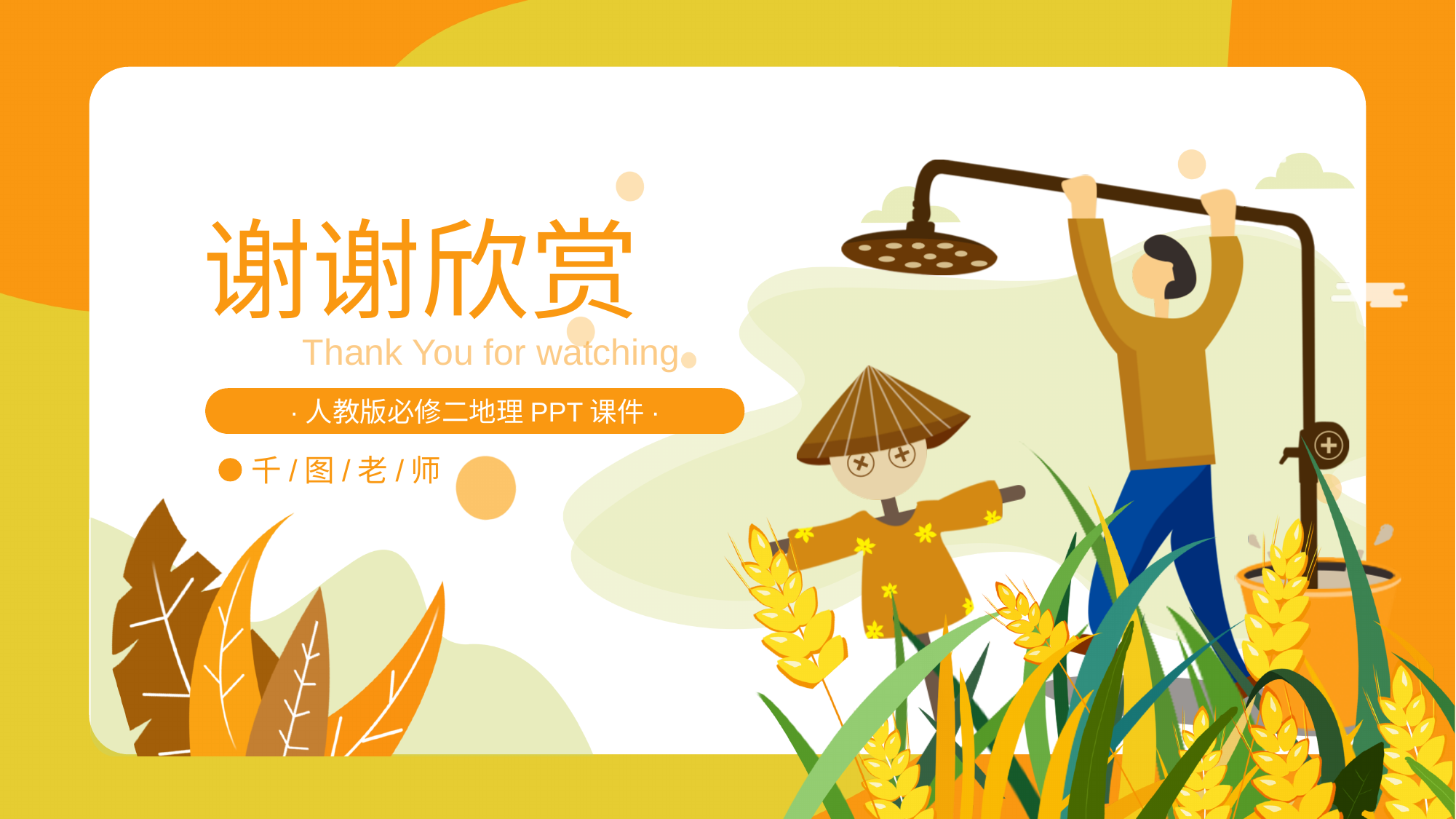

谢谢欣赏
Thank You for watching
·人教版必修二地理PPT课件·
千/图/老/师